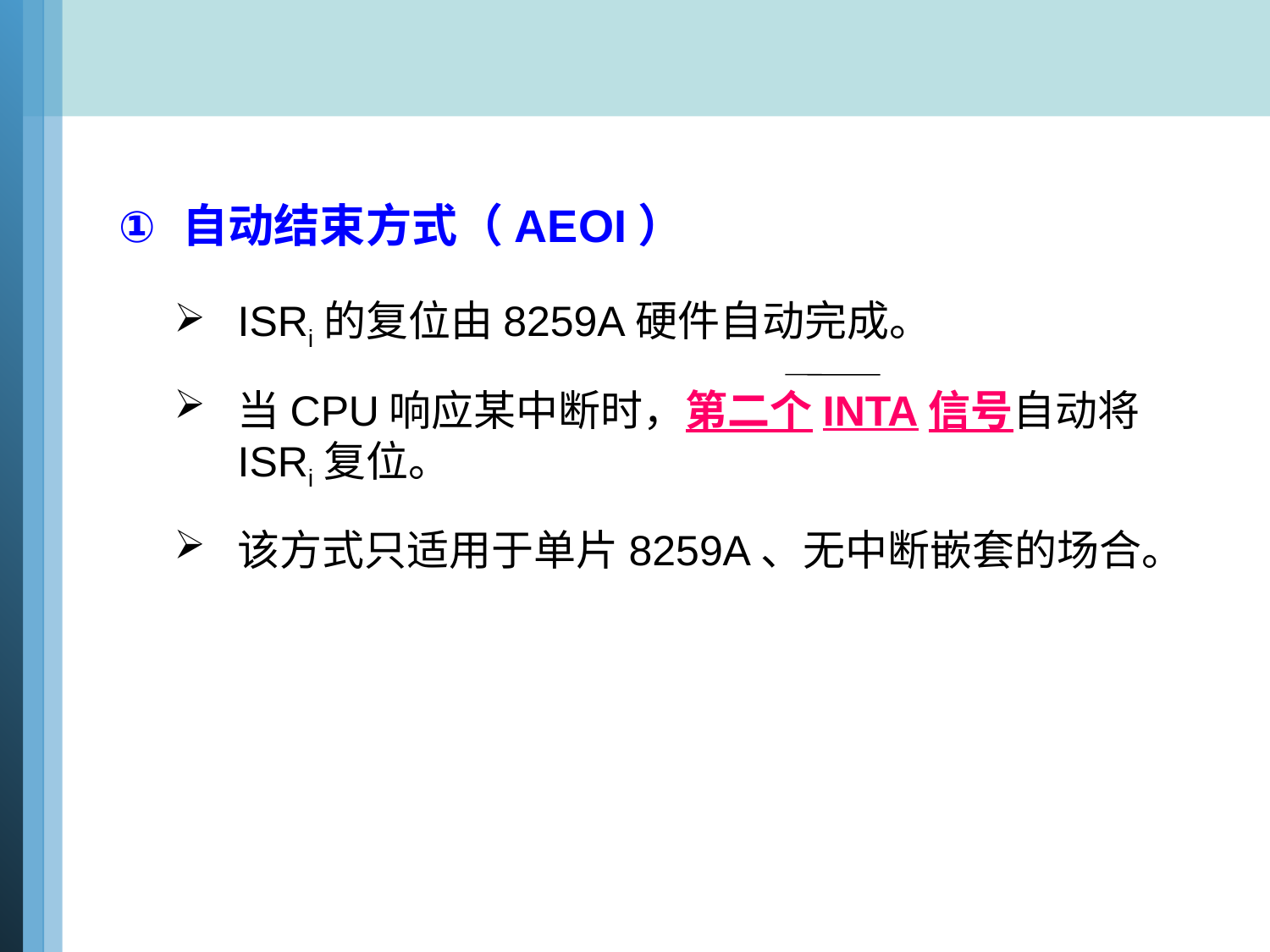

自动结束方式（AEOI）
ISRi的复位由8259A硬件自动完成。
当CPU响应某中断时，第二个INTA信号自动将ISRi复位。
该方式只适用于单片8259A、无中断嵌套的场合。
108